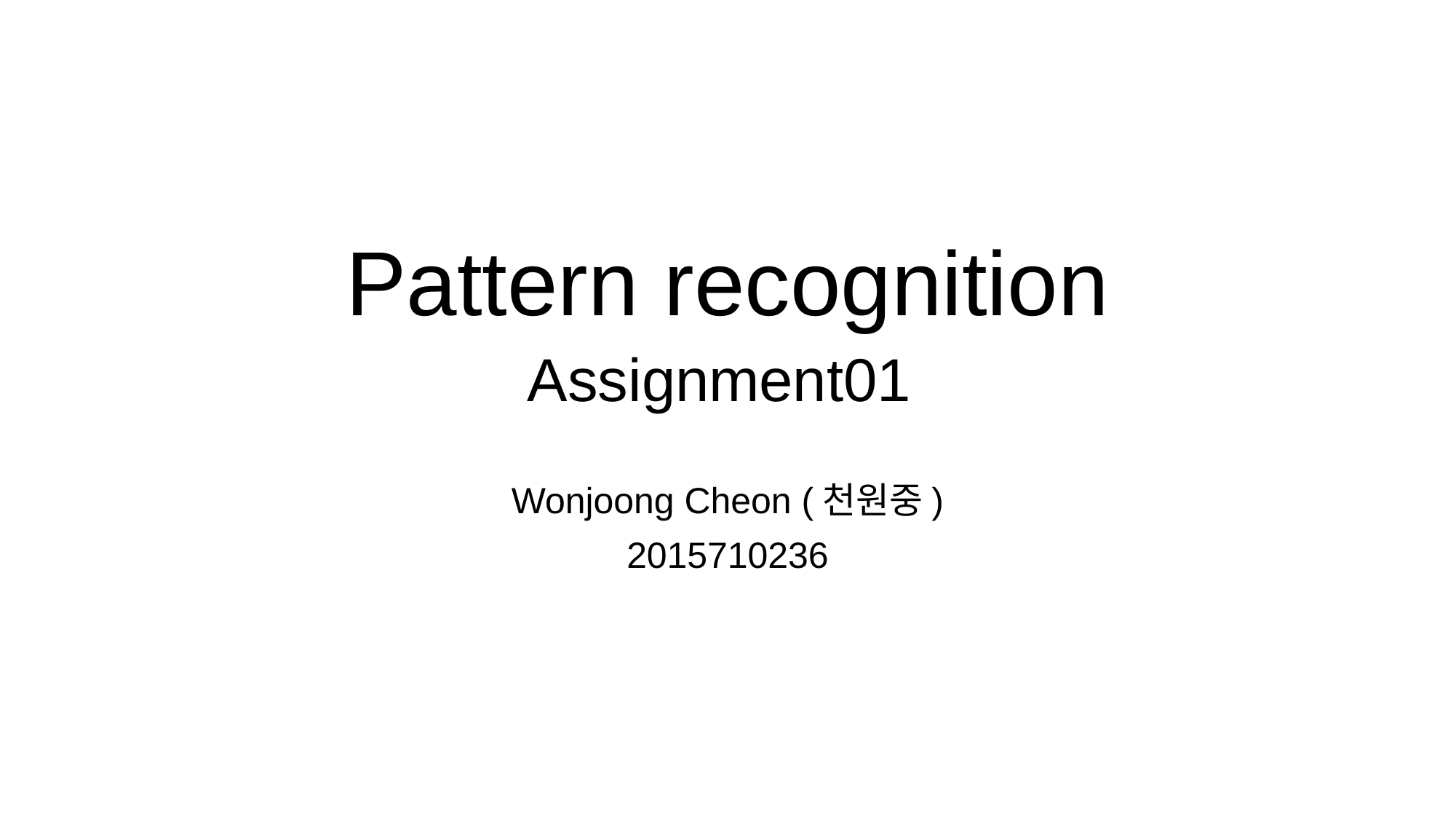

# Pattern recognition Assignment01
Wonjoong Cheon (천원중)
2015710236